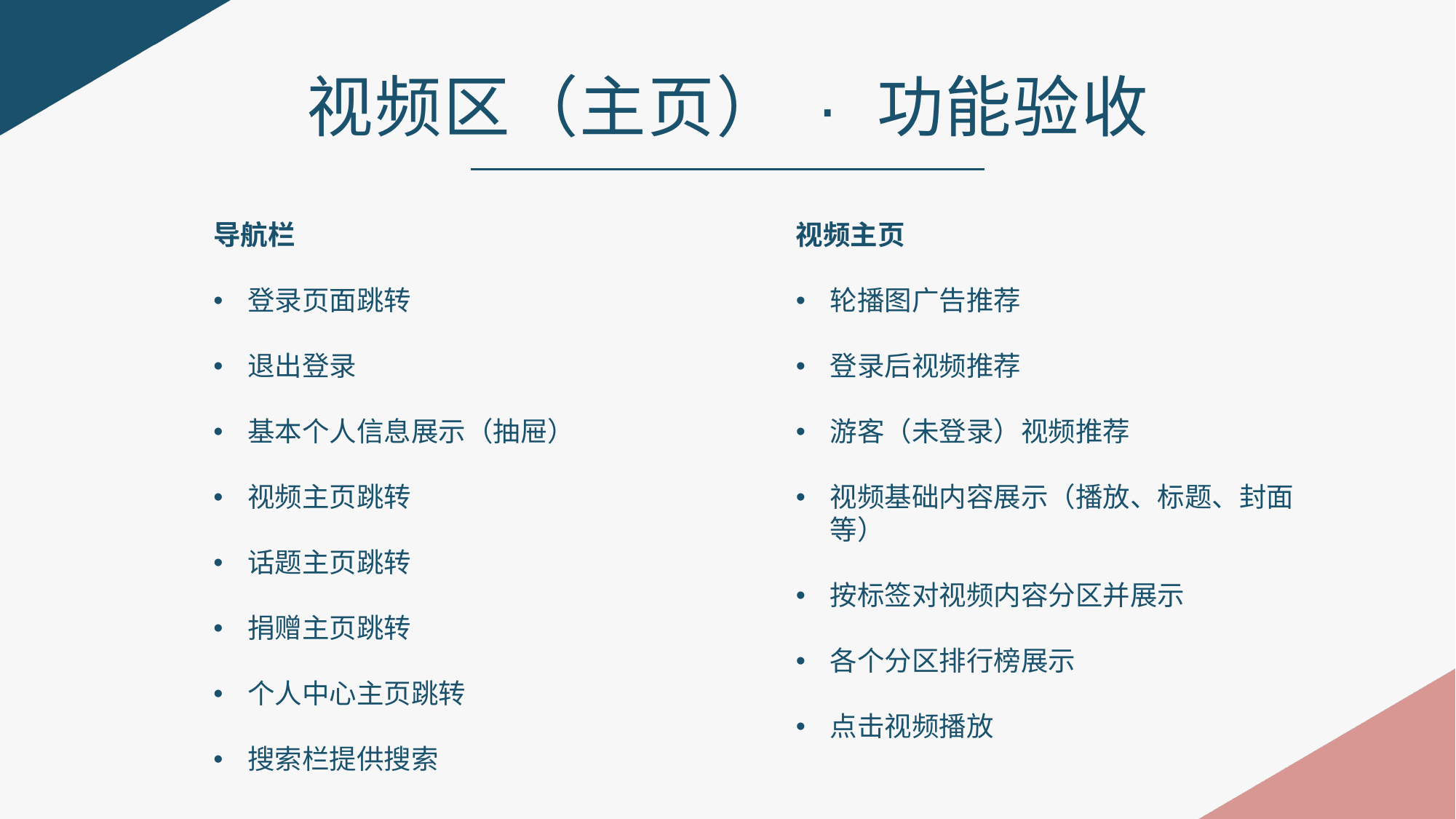

视频区（主页） · 功能验收
导航栏

登录页面跳转

退出登录

基本个人信息展示（抽屉）

视频主页跳转

话题主页跳转

捐赠主页跳转

个人中心主页跳转

搜索栏提供搜索

视频主页

轮播图广告推荐

登录后视频推荐

游客（未登录）视频推荐

视频基础内容展示（播放、标题、封面等）

按标签对视频内容分区并展示

各个分区排行榜展示

点击视频播放